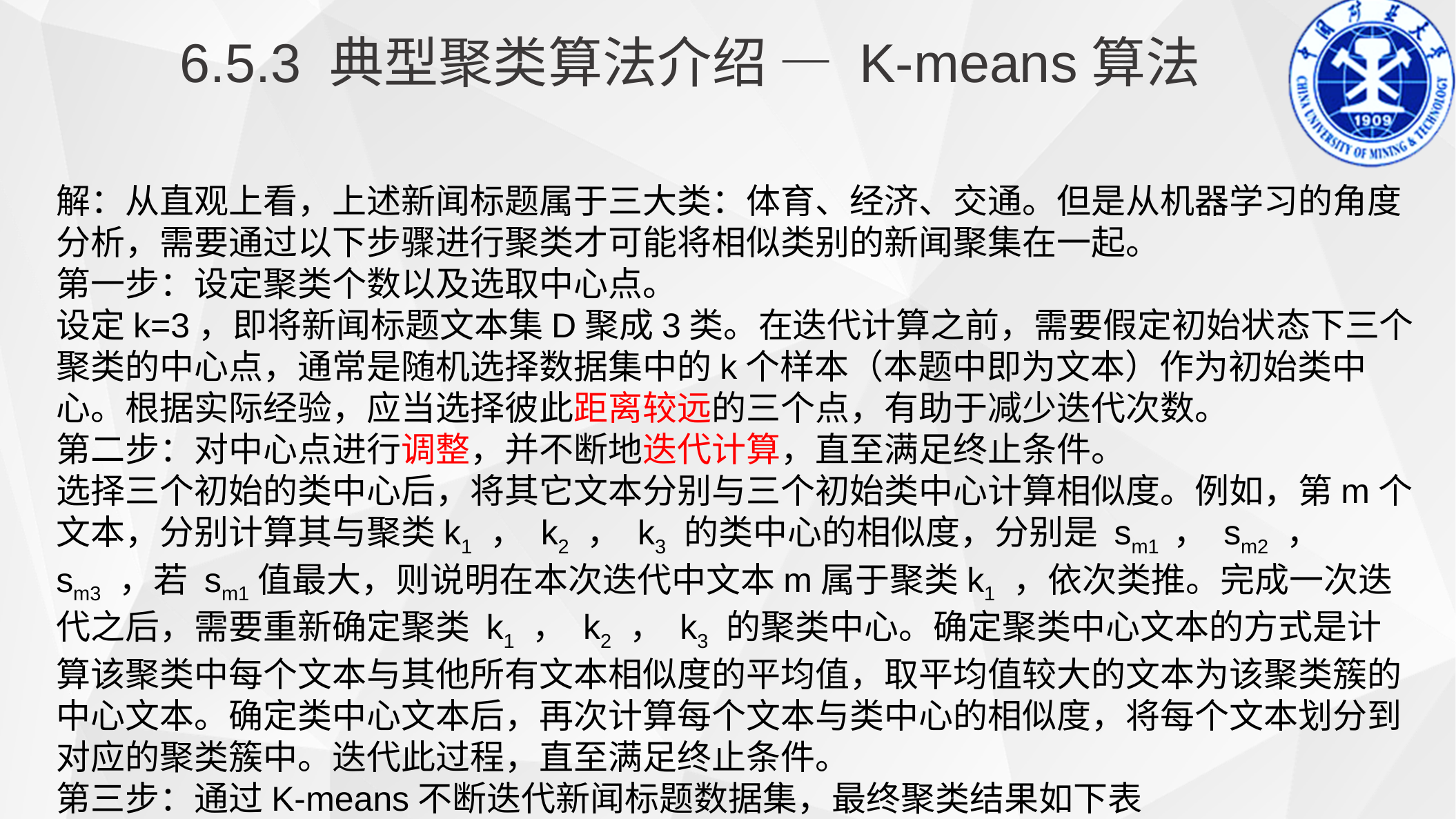

6.5.3 典型聚类算法介绍 — K-means算法
解：从直观上看，上述新闻标题属于三大类：体育、经济、交通。但是从机器学习的角度分析，需要通过以下步骤进行聚类才可能将相似类别的新闻聚集在一起。
第一步：设定聚类个数以及选取中心点。
设定k=3，即将新闻标题文本集D聚成3类。在迭代计算之前，需要假定初始状态下三个聚类的中心点，通常是随机选择数据集中的k个样本（本题中即为文本）作为初始类中心。根据实际经验，应当选择彼此距离较远的三个点，有助于减少迭代次数。
第二步：对中心点进行调整，并不断地迭代计算，直至满足终止条件。
选择三个初始的类中心后，将其它文本分别与三个初始类中心计算相似度。例如，第m个文本，分别计算其与聚类k1 ， k2 ， k3 的类中心的相似度，分别是 sm1 ， sm2 ， sm3 ，若 sm1值最大，则说明在本次迭代中文本m属于聚类k1 ，依次类推。完成一次迭代之后，需要重新确定聚类 k1 ， k2 ， k3 的聚类中心。确定聚类中心文本的方式是计算该聚类中每个文本与其他所有文本相似度的平均值，取平均值较大的文本为该聚类簇的中心文本。确定类中心文本后，再次计算每个文本与类中心的相似度，将每个文本划分到对应的聚类簇中。迭代此过程，直至满足终止条件。
第三步：通过K-means不断迭代新闻标题数据集，最终聚类结果如下表

165